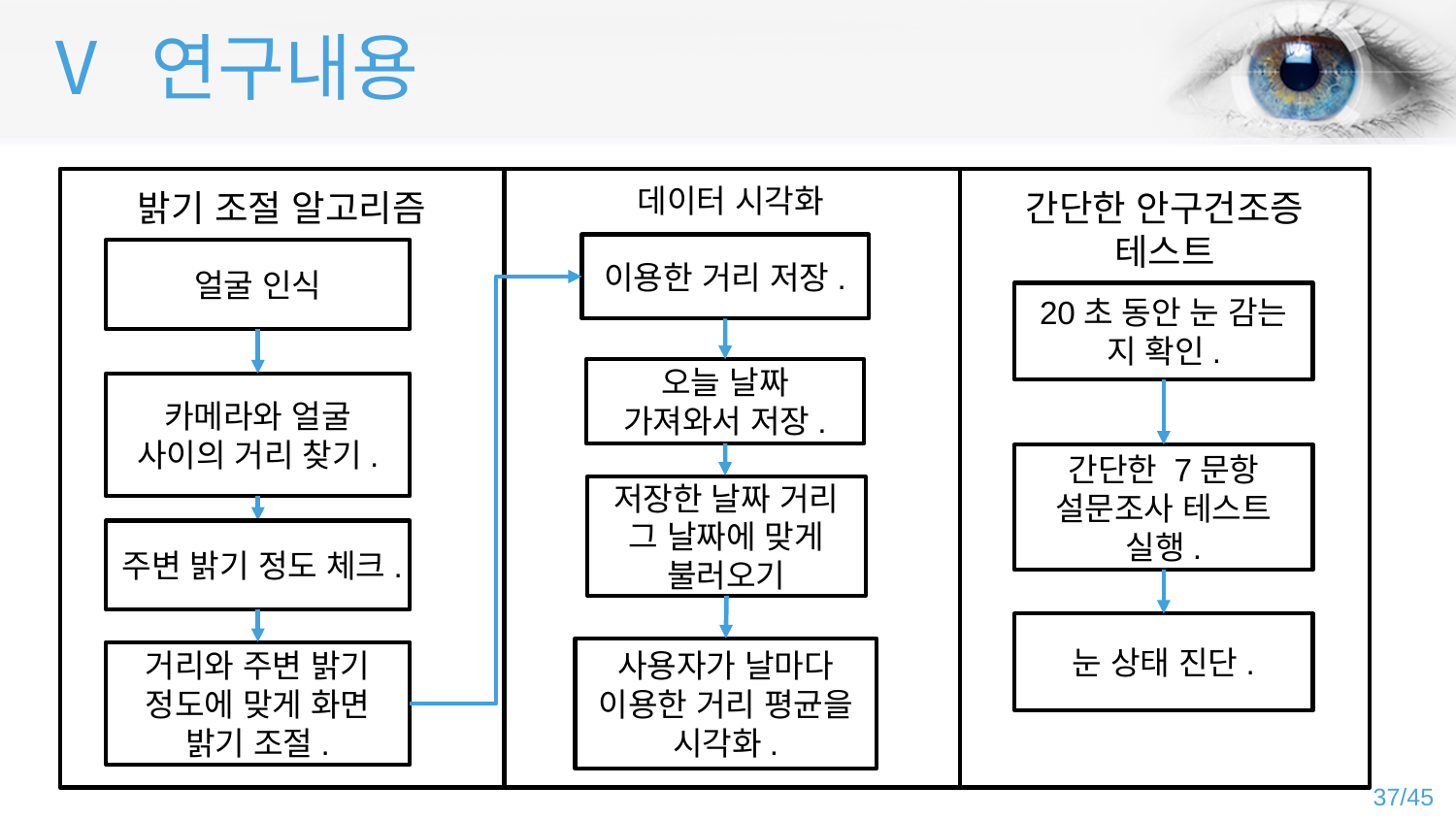

Ⅴ 연구내용

밝기 조절 알고리즘
얼굴 인식
카메라와 얼굴 사이의 거리 찾기.
주변 밝기 정도 체크.
거리와 주변 밝기 정도에 맞게 화면 밝기 조절.

데이터 시각화
간단한 안구건조증 테스트
이용한 거리 저장.
20초 동안 눈 감는 지 확인.
오늘 날짜 가져와서 저장.
간단한 7문항 설문조사 테스트 실행.
저장한 날짜 거리 그 날짜에 맞게 불러오기
눈 상태 진단.
사용자가 날마다 이용한 거리 평균을 시각화.
37/45